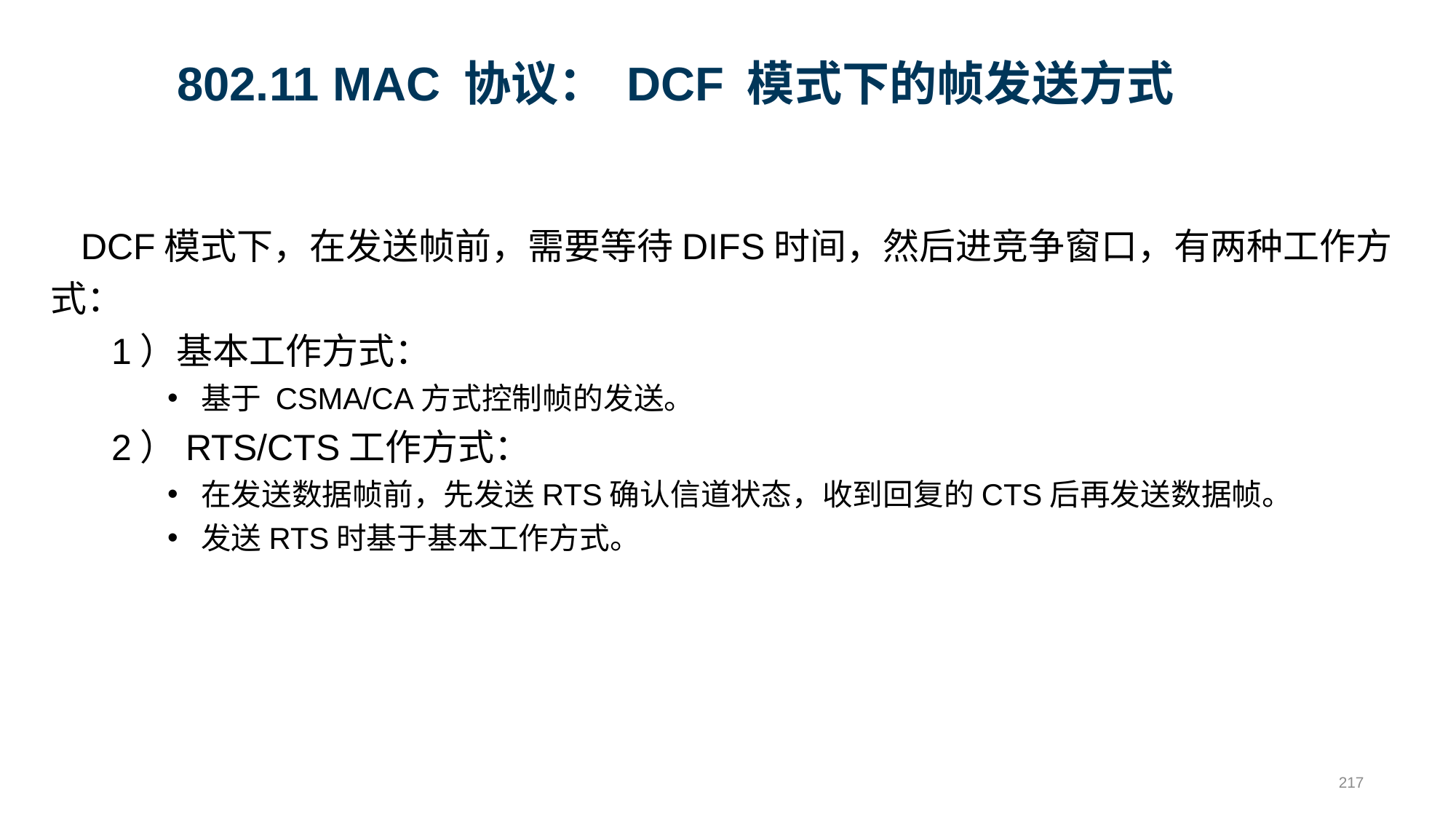

# 802.11 MAC 协议： DCF 模式下的帧发送方式
   DCF模式下，在发送帧前，需要等待DIFS时间，然后进竞争窗口，有两种工作方式：
      1）基本工作方式：
基于 CSMA/CA方式控制帧的发送。
      2）RTS/CTS工作方式：
在发送数据帧前，先发送RTS确认信道状态，收到回复的CTS后再发送数据帧。
发送RTS时基于基本工作方式。
217